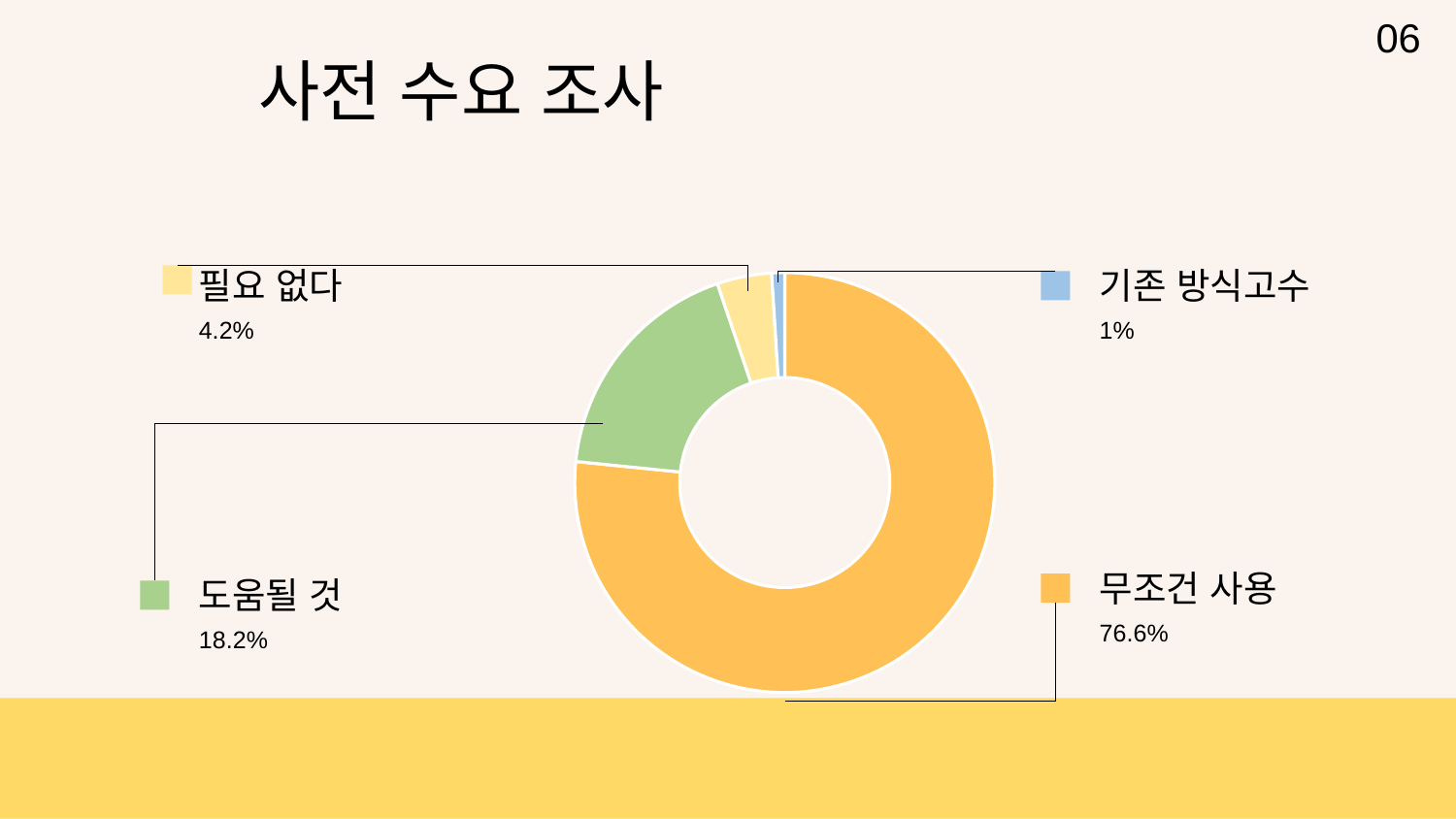

06
# 사전 수요 조사
필요 없다

### Chart

| Category | 열1 |
|---|---|
|  | 76.6 |
|  | 18.2 |
|  | 4.2 |
|  | 1.0 |
기존 방식고수

1%
4.2%
무조건 사용
도움될 것

76.6%
18.2%